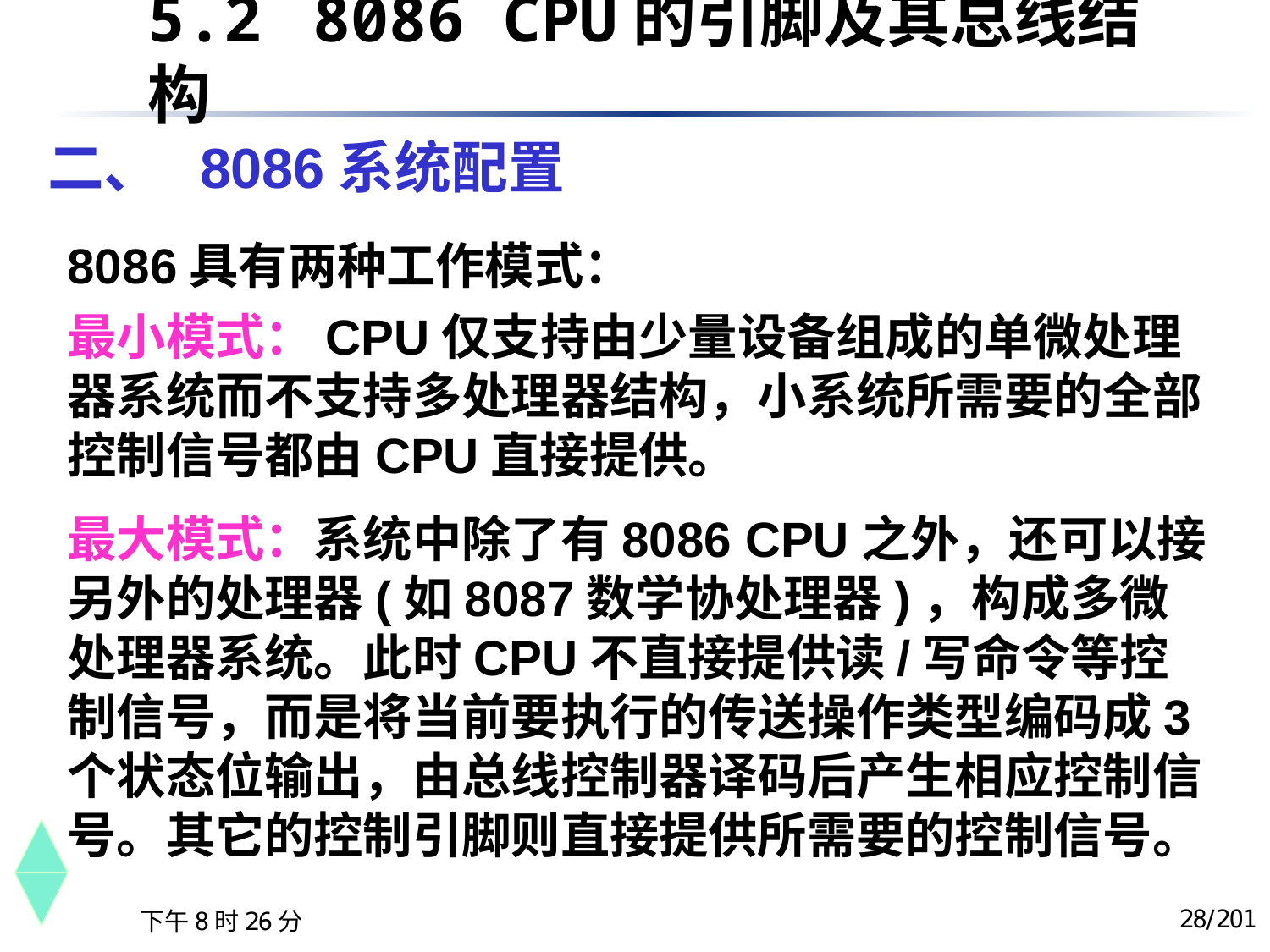

5.2	 8086 CPU的引脚及其总线结构
# 二、  8086系统配置
8086具有两种工作模式：
最小模式：CPU仅支持由少量设备组成的单微处理器系统而不支持多处理器结构，小系统所需要的全部控制信号都由CPU直接提供。
最大模式：系统中除了有8086 CPU之外，还可以接另外的处理器(如8087数学协处理器)，构成多微处理器系统。此时CPU不直接提供读/写命令等控制信号，而是将当前要执行的传送操作类型编码成3个状态位输出，由总线控制器译码后产生相应控制信号。其它的控制引脚则直接提供所需要的控制信号。
28/201
下午8时26分